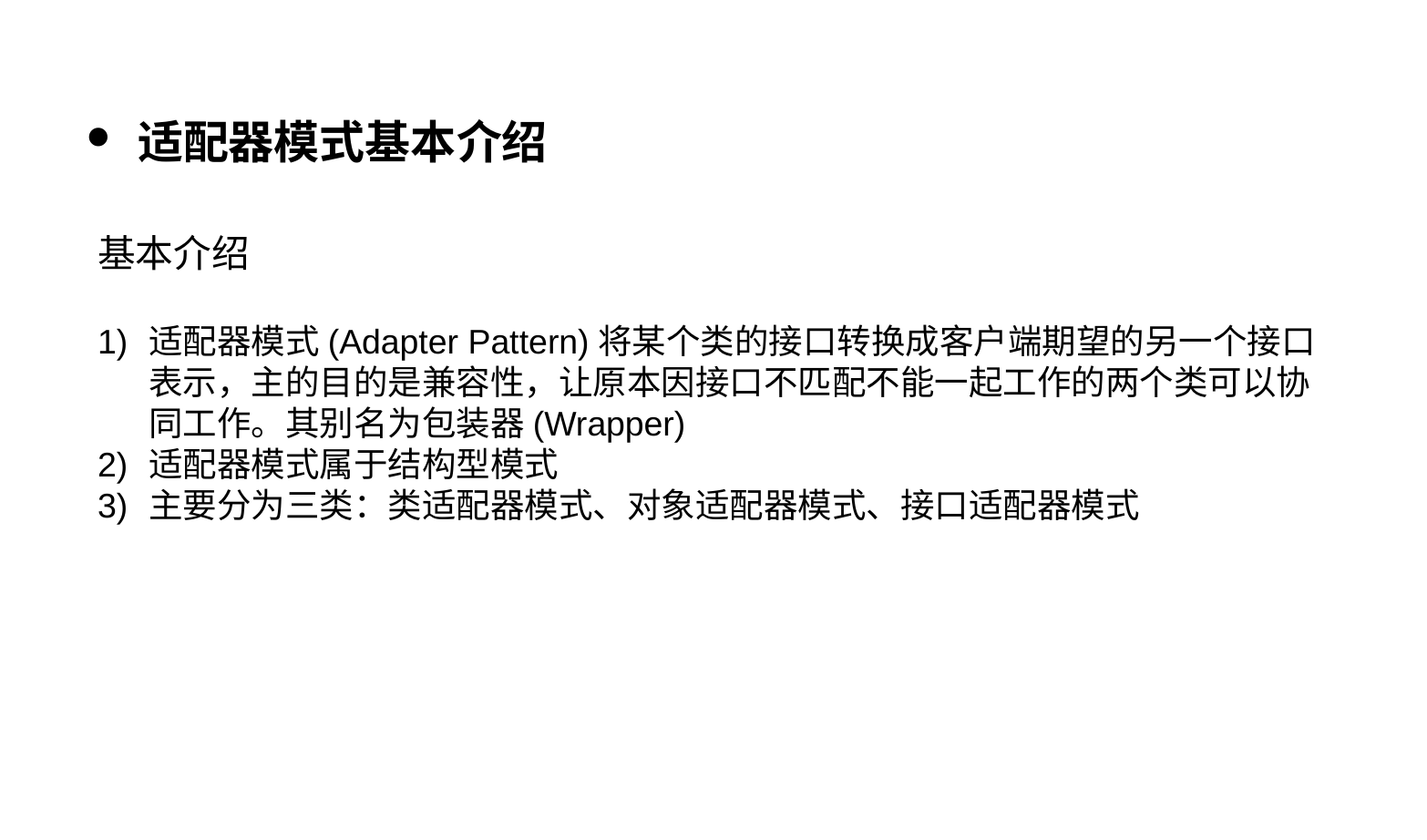

适配器模式基本介绍

基本介绍

适配器模式(Adapter Pattern)将某个类的接口转换成客户端期望的另一个接口表示，主的目的是兼容性，让原本因接口不匹配不能一起工作的两个类可以协同工作。其别名为包装器(Wrapper)
适配器模式属于结构型模式
主要分为三类：类适配器模式、对象适配器模式、接口适配器模式